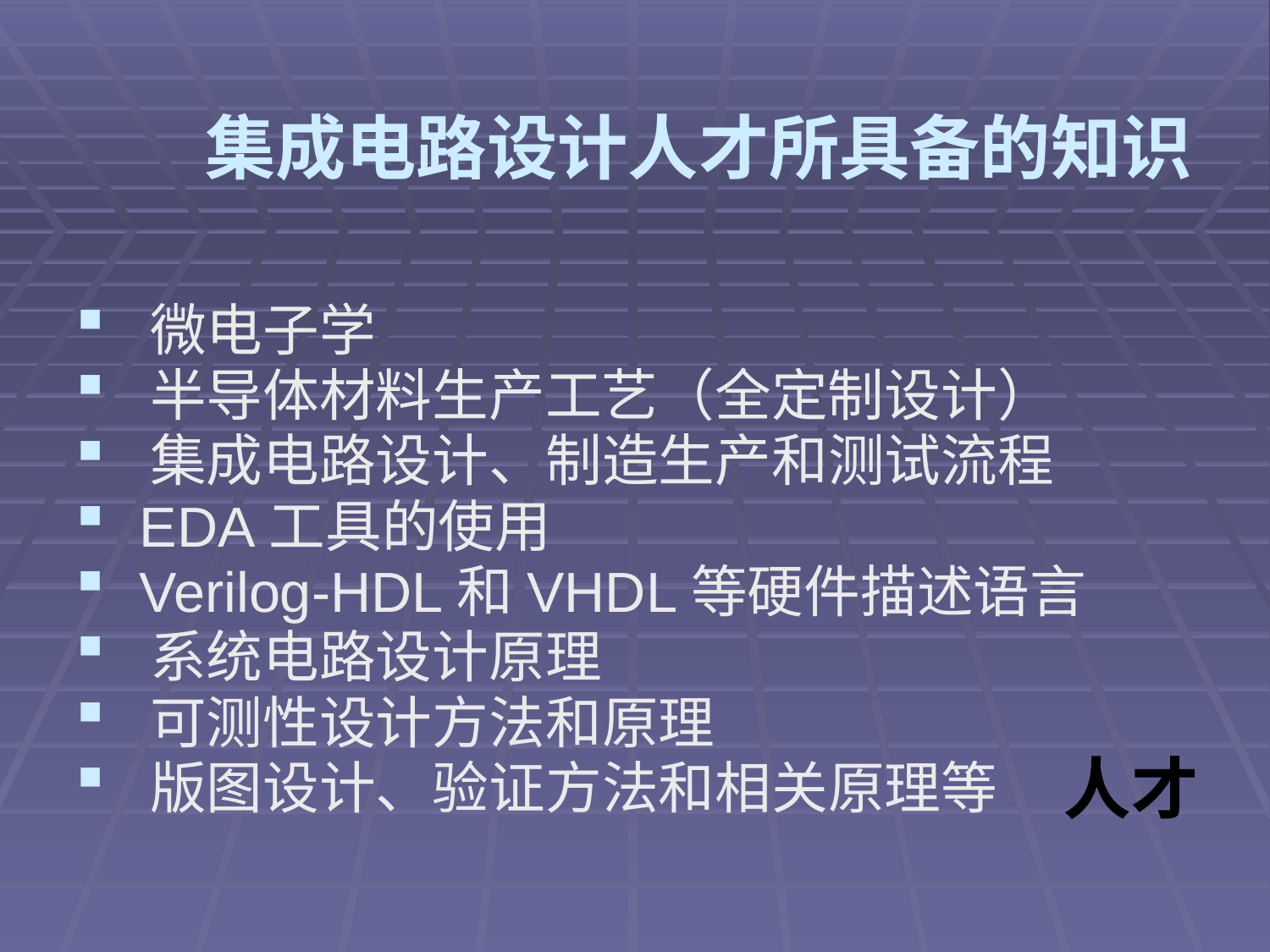

# 集成电路设计人才所具备的知识

 微电子学
 半导体材料生产工艺（全定制设计）
 集成电路设计、制造生产和测试流程
 EDA工具的使用
 Verilog-HDL和VHDL等硬件描述语言
 系统电路设计原理
 可测性设计方法和原理
 版图设计、验证方法和相关原理等
人才